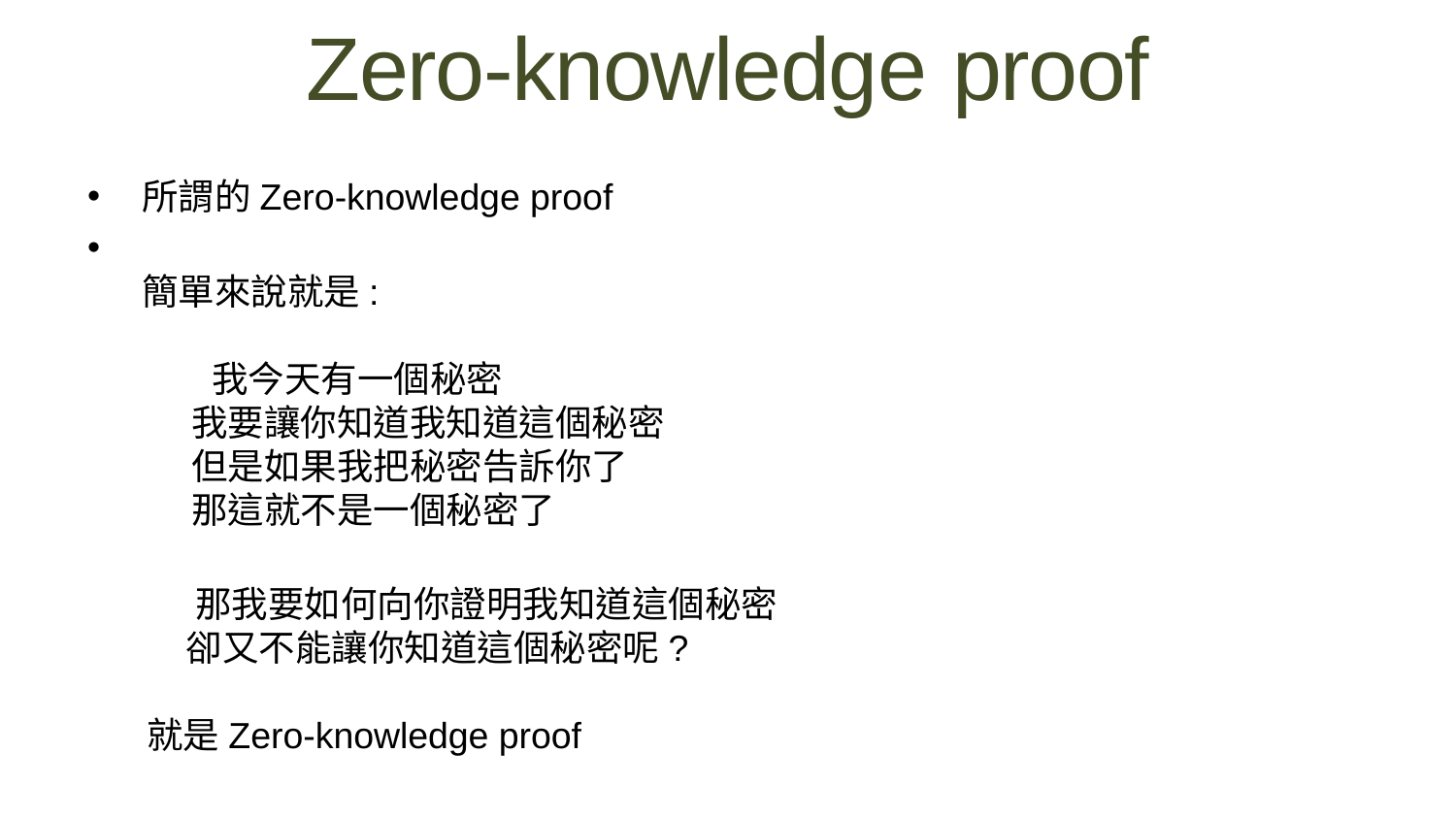

# Zero-knowledge proof
所謂的Zero-knowledge proof
簡單來說就是:
      我今天有一個秘密 
      我要讓你知道我知道這個秘密
      但是如果我把秘密告訴你了
      那這就不是一個秘密了
            那我要如何向你證明我知道這個秘密
            卻又不能讓你知道這個秘密呢? 
      
     就是Zero-knowledge proof